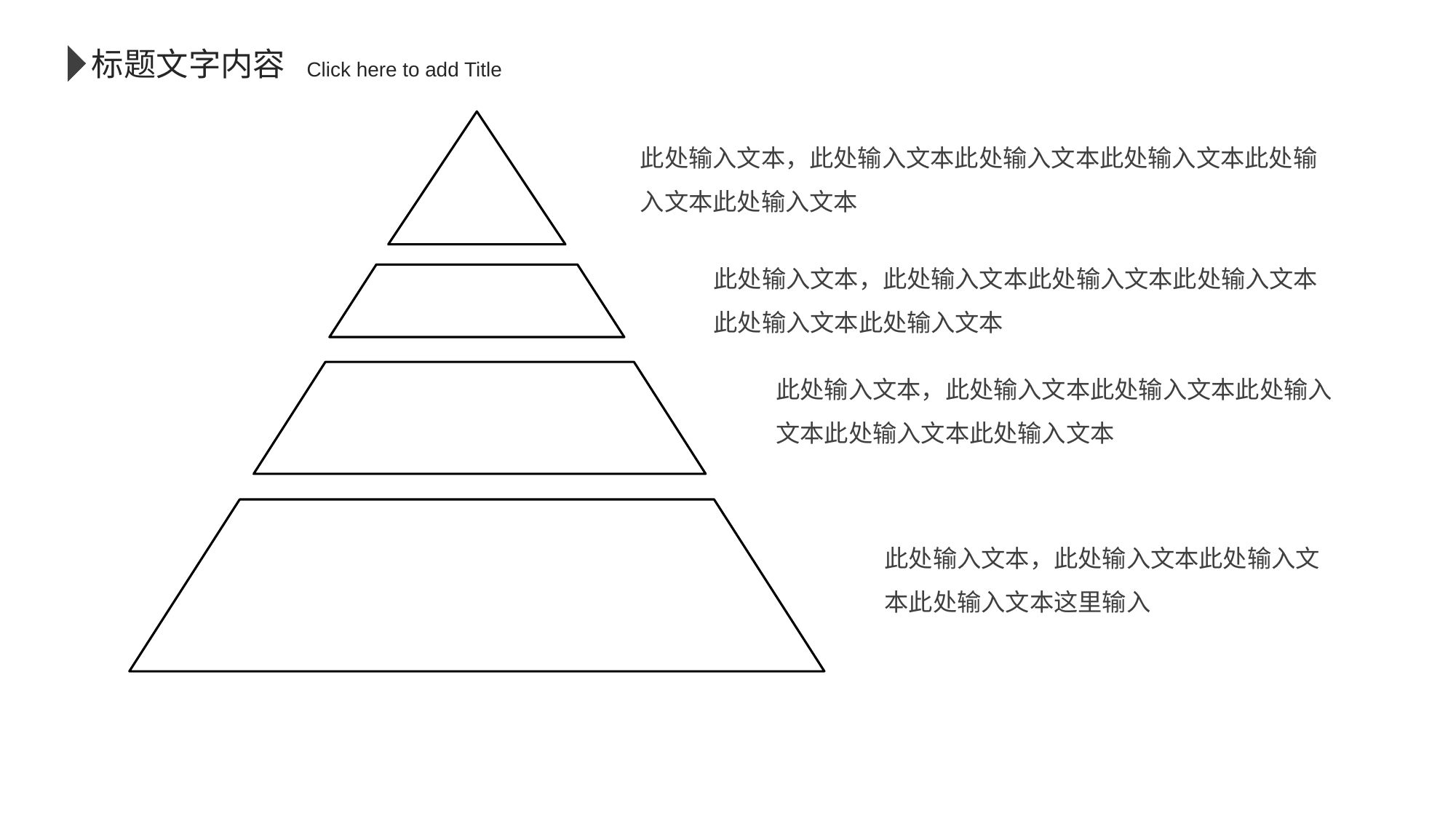

标题文字内容
  Click here to add Title

此处输入文本，此处输入文本此处输入文本此处输入文本此处输入文本此处输入文本
此处输入文本，此处输入文本此处输入文本此处输入文本此处输入文本此处输入文本
此处输入文本，此处输入文本此处输入文本此处输入文本此处输入文本此处输入文本
此处输入文本，此处输入文本此处输入文本此处输入文本这里输入